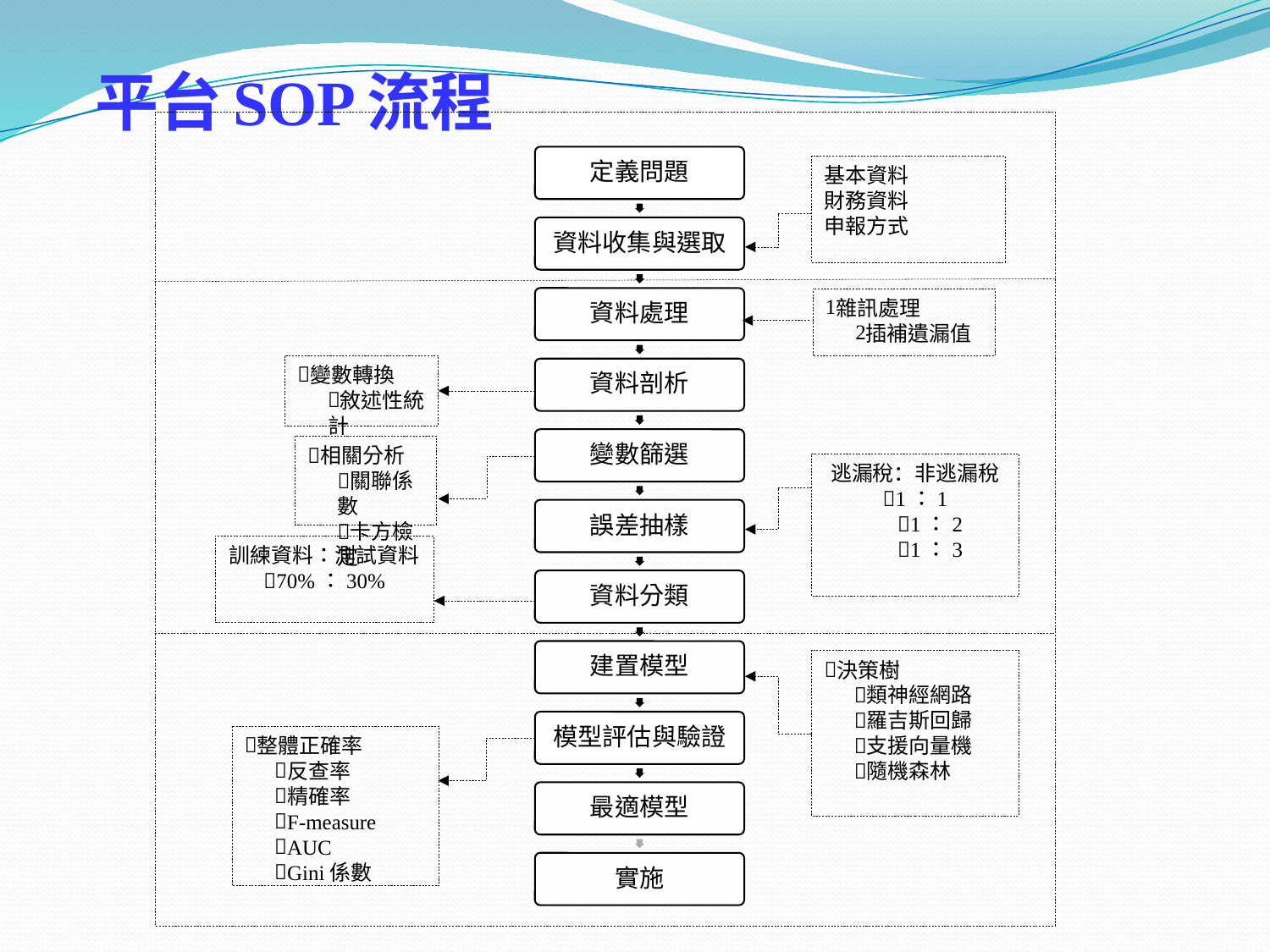

# 平台SOP流程

定義問題
資料收集與選取
資料處理
資料剖析
變數篩選
誤差抽樣
資料分類
建置模型
模型評估與驗證
最適模型
實施
基本資料
財務資料
申報方式
雜訊處理
插補遺漏值
變數轉換
敘述性統計

相關分析
關聯係數
卡方檢定
逃漏稅：非逃漏稅
1：1
1：2
1：3

訓練資料：測試資料
70%：30%
決策樹
類神經網路
羅吉斯回歸
支援向量機
隨機森林
整體正確率
反查率
精確率
F-measure
AUC
Gini係數